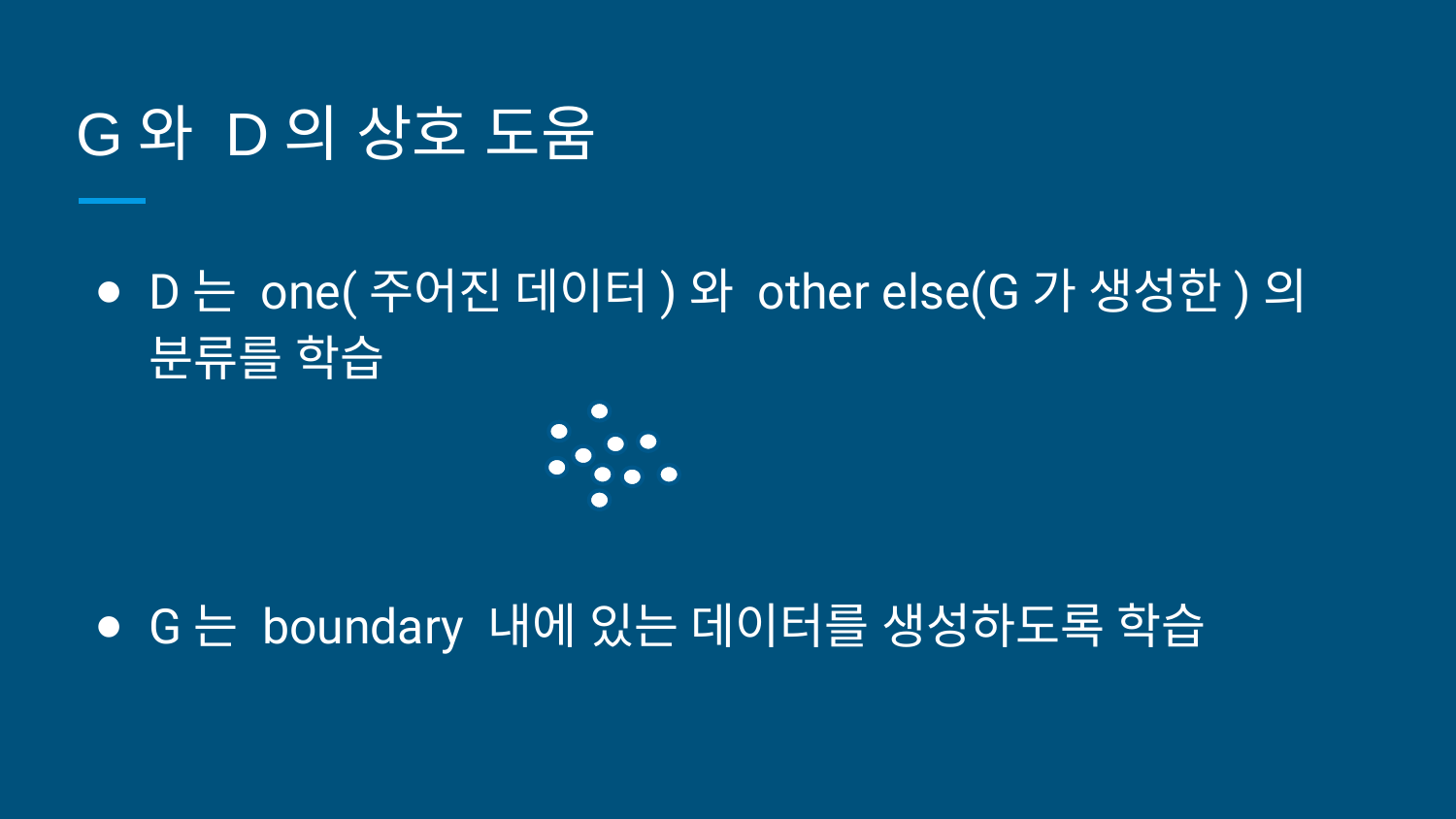

# G와 D의 상호 도움
D는 one(주어진 데이터)와 other else(G가 생성한)의 분류를 학습

G는 boundary 내에 있는 데이터를 생성하도록 학습